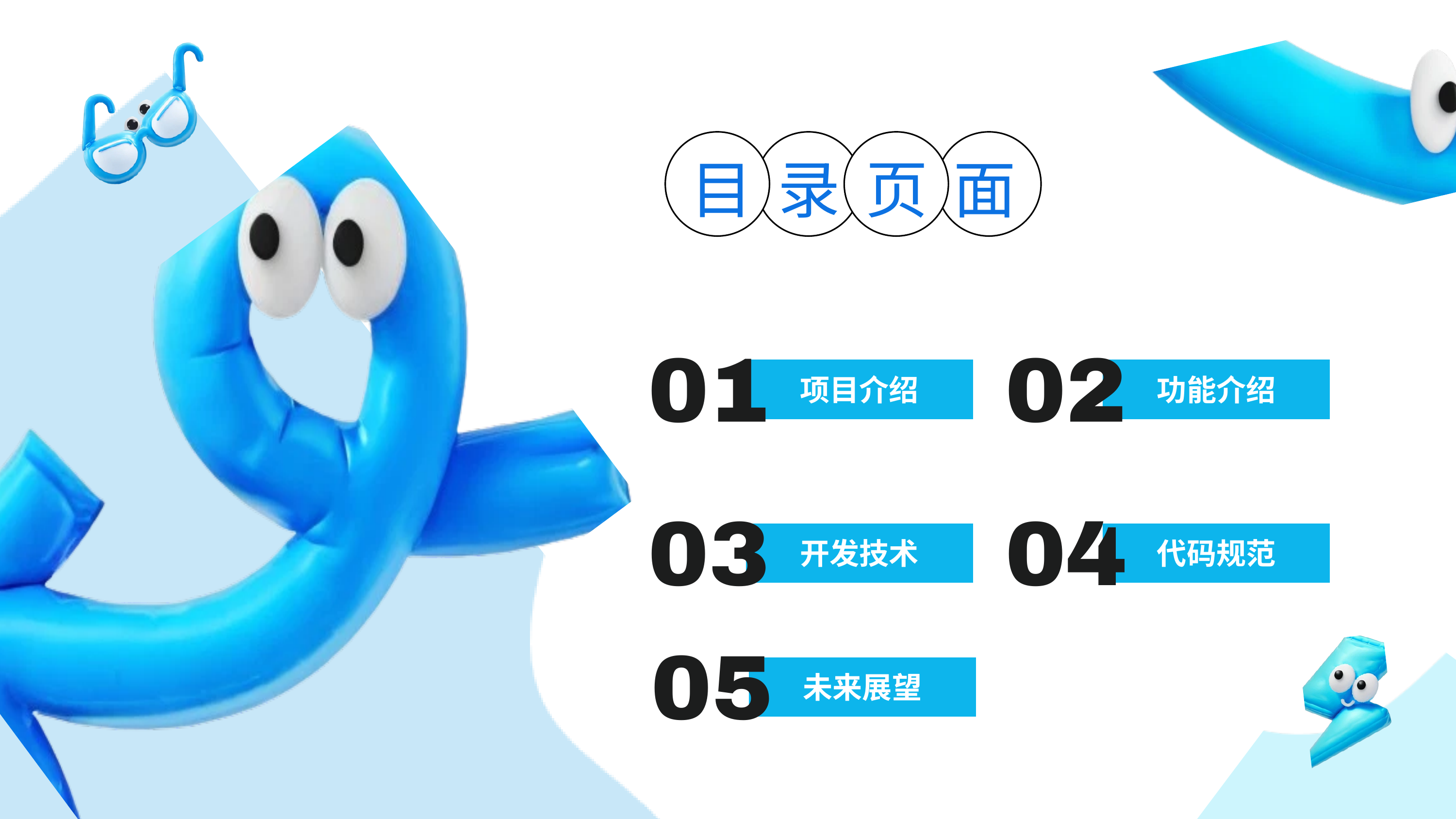

目录页面

01
02

项目介绍

功能介绍
03
04

开发技术

代码规范
05

未来展望